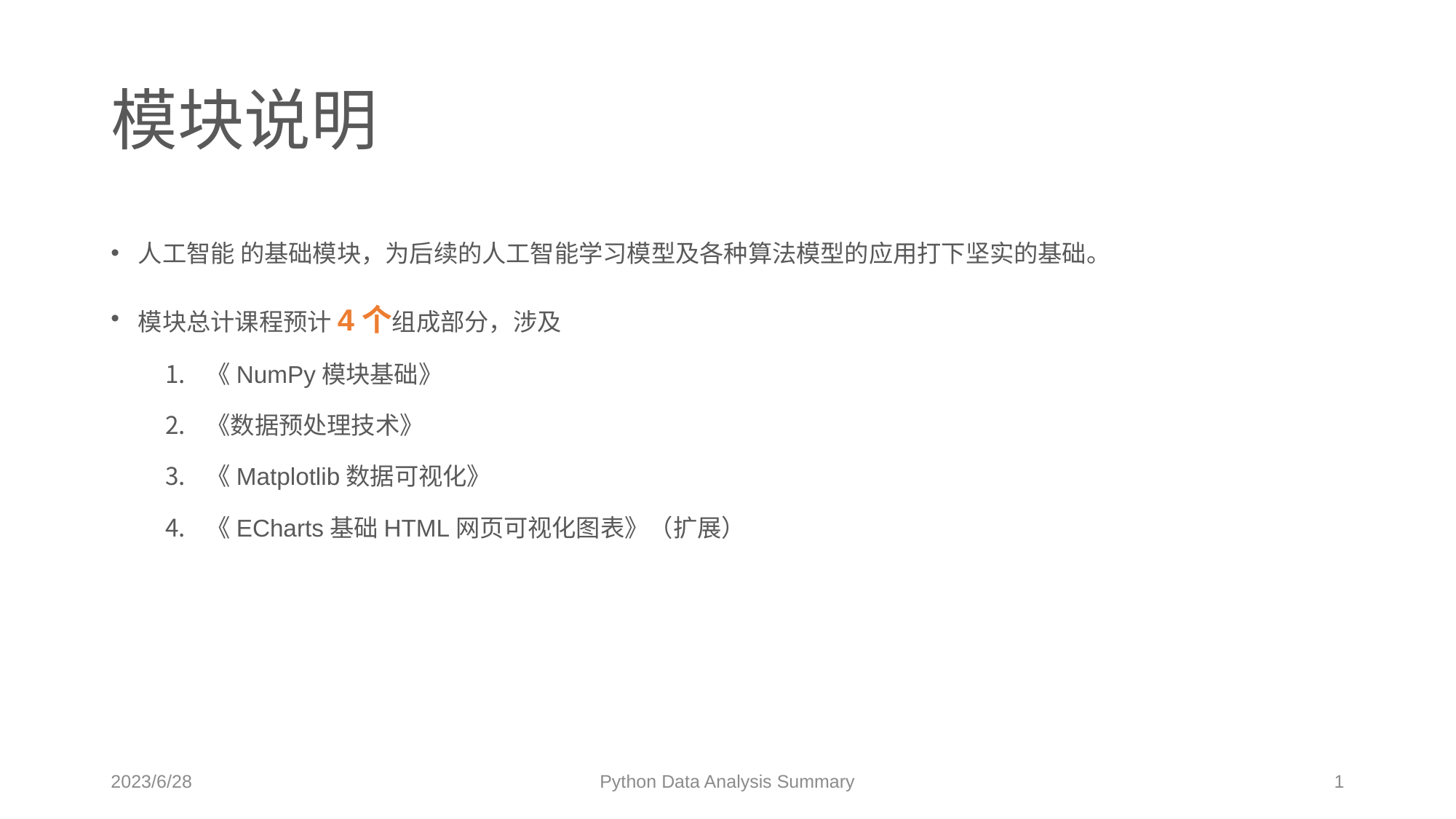

# 模块说明
人工智能 的基础模块，为后续的人工智能学习模型及各种算法模型的应用打下坚实的基础。
模块总计课程预计4个组成部分，涉及
《NumPy模块基础》
《数据预处理技术》
《Matplotlib数据可视化》
《ECharts基础HTML网页可视化图表》（扩展）
2023/6/28
Python Data Analysis Summary
1